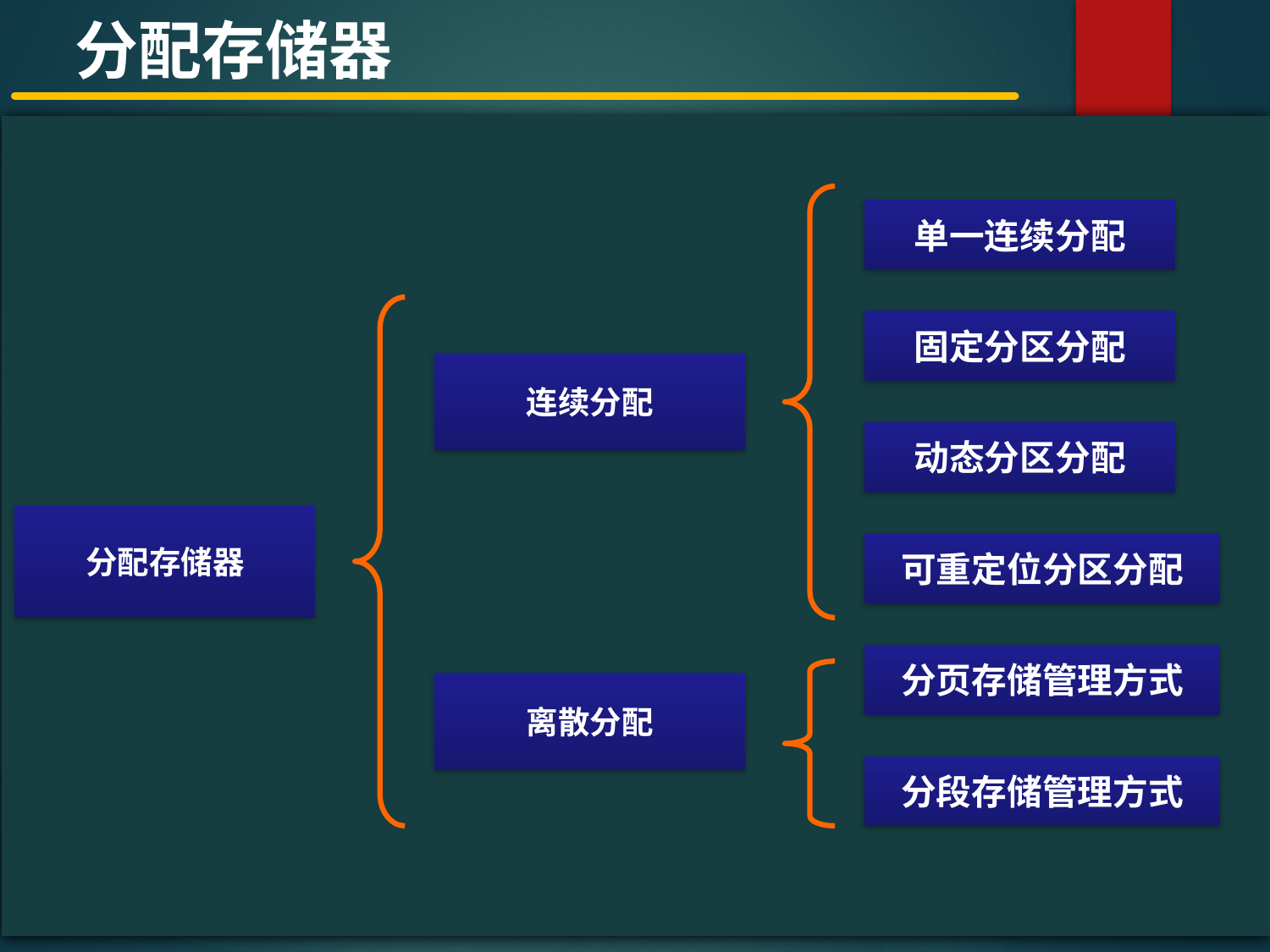

分配存储器
#

单一连续分配

固定分区分配
连续分配
动态分区分配
分配存储器
可重定位分区分配
分页存储管理方式

离散分配
分段存储管理方式